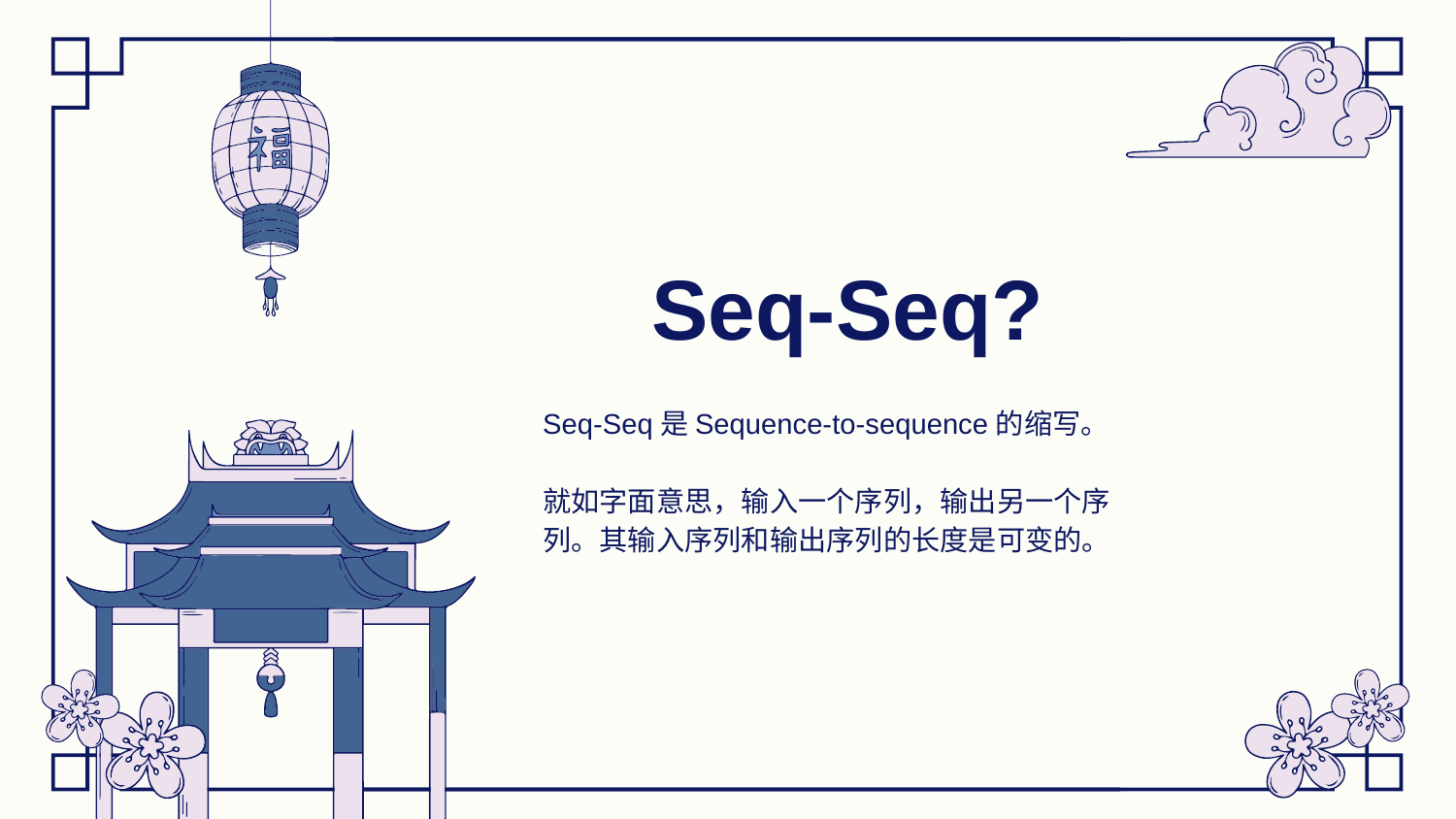

# Seq-Seq?
Seq-Seq是Sequence-to-sequence的缩写。

就如字面意思，输入一个序列，输出另一个序列。其输入序列和输出序列的长度是可变的。